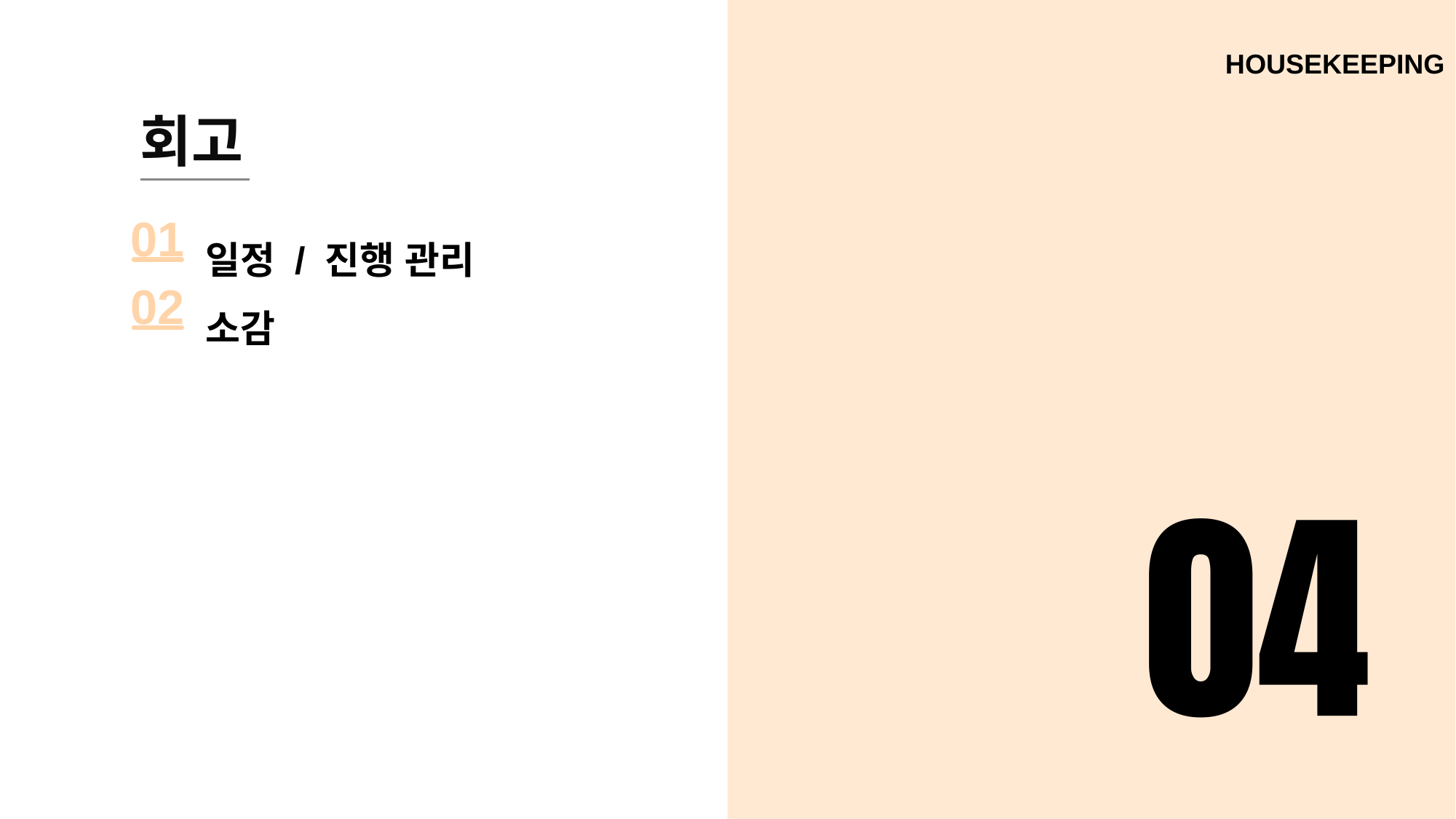

HOUSEKEEPING

회고
01
일정 / 진행 관리
소감
02
04